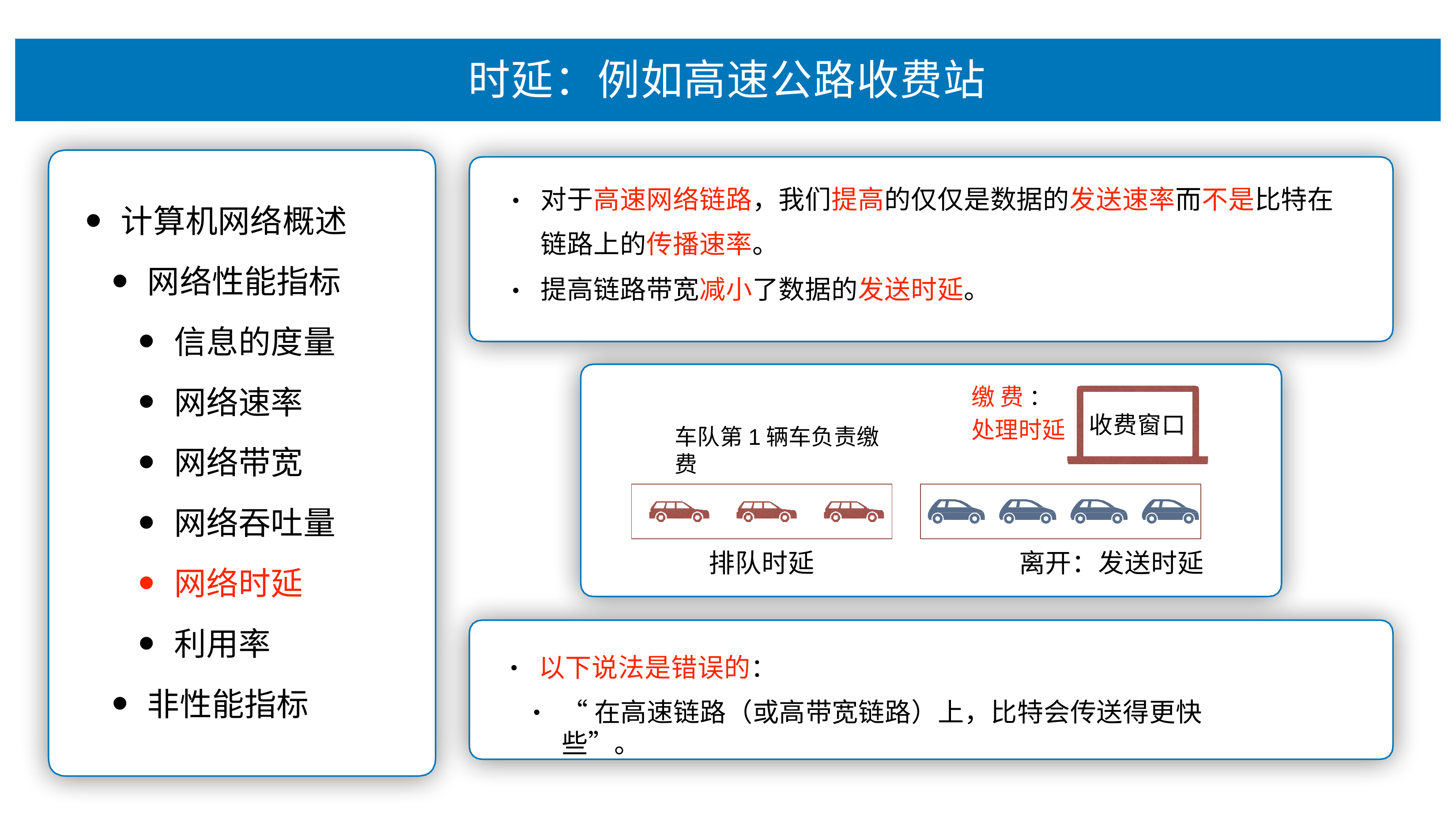

# 时延：例如⾼速公路收费站

对于⾼速⽹络链路，我们提⾼的仅仅是数据的发送速率⽽不是⽐特在 链路上的传播速率。
提⾼链路带宽减⼩了数据的发送时延。
•
计算机⽹络概述
⽹络性能指标
信息的度量
⽹络速率
⽹络带宽
⽹络吞吐量
⽹络时延
利⽤率
⾮性能指标
•

缴 费 ：  处理时延

收费窗⼝
⻋队第1辆⻋负责缴费

排队时延
离开：发送时延

以下说法是错误的：
•
“在⾼速链路（或⾼带宽链路）上，⽐特会传送得更快些”。
•